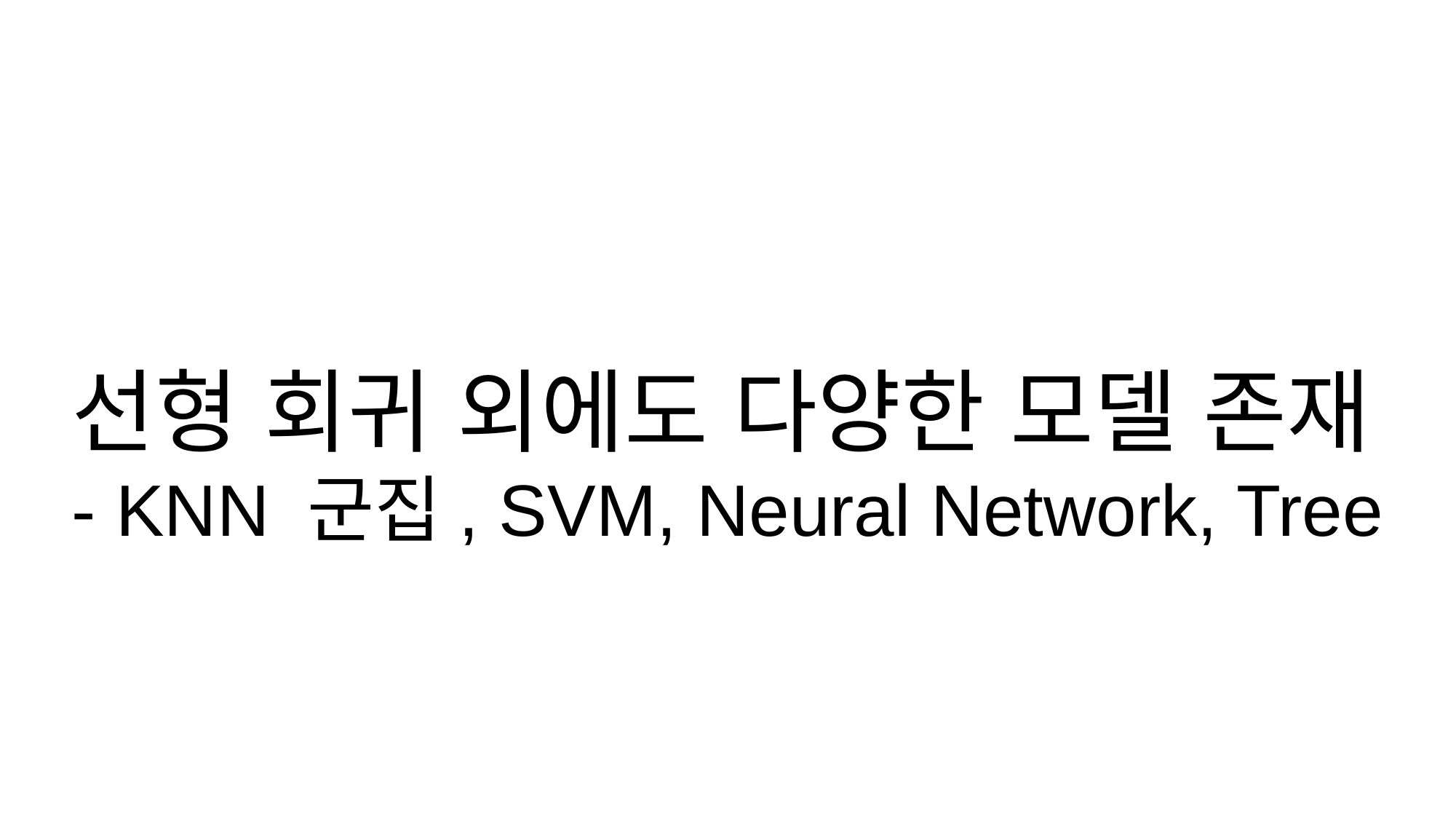

선형 회귀 외에도 다양한 모델 존재
- KNN 군집, SVM, Neural Network, Tree